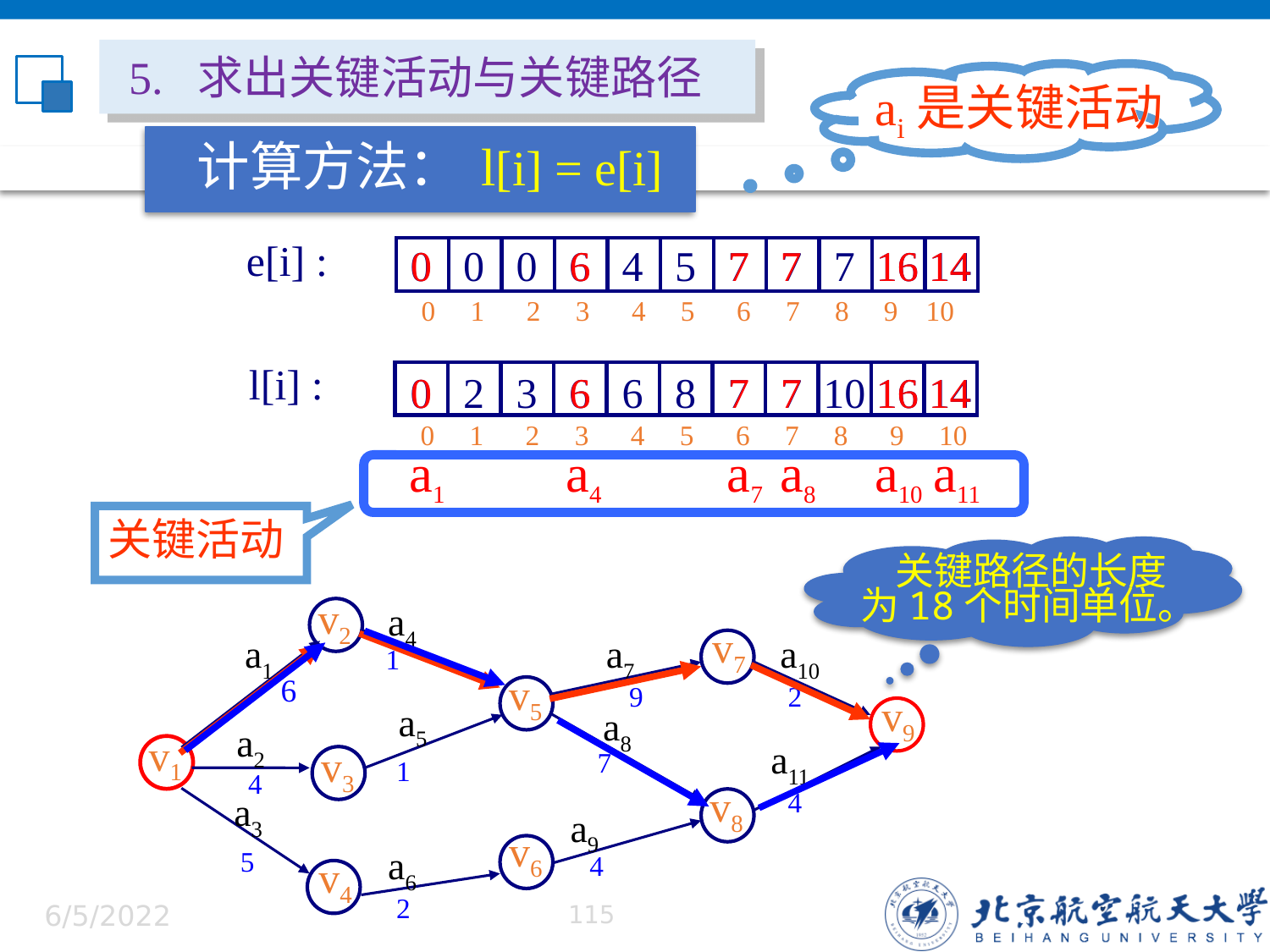

5.  求出关键活动与关键路径

ai是关键活动

  计算方法： l[i] = e[i]
e[i] :
0   0   0   6   4   5   7   7   7  16 14

 0     1      2     3      4     5      6     7     8     9    10
0
0
6
6
7
7
7
7
16
16
14
14
l[i] :
0   2   3   6   6   8   7   7  10 16 14

 0     1      2     3      4     5      6     7     8      9     10
a1
a4
a7
a8
a10
a11

关键活动

   关键路径的长度
为18个时间单位。
v2
a4

v7
a1
a7
a10

1

v5
6
9
2

v9
a5
a8

a2

v1
a11
v3

7

1
4

v8
4
a3

a9
v6

a6

5
4
v4

2

6/5/2022
115